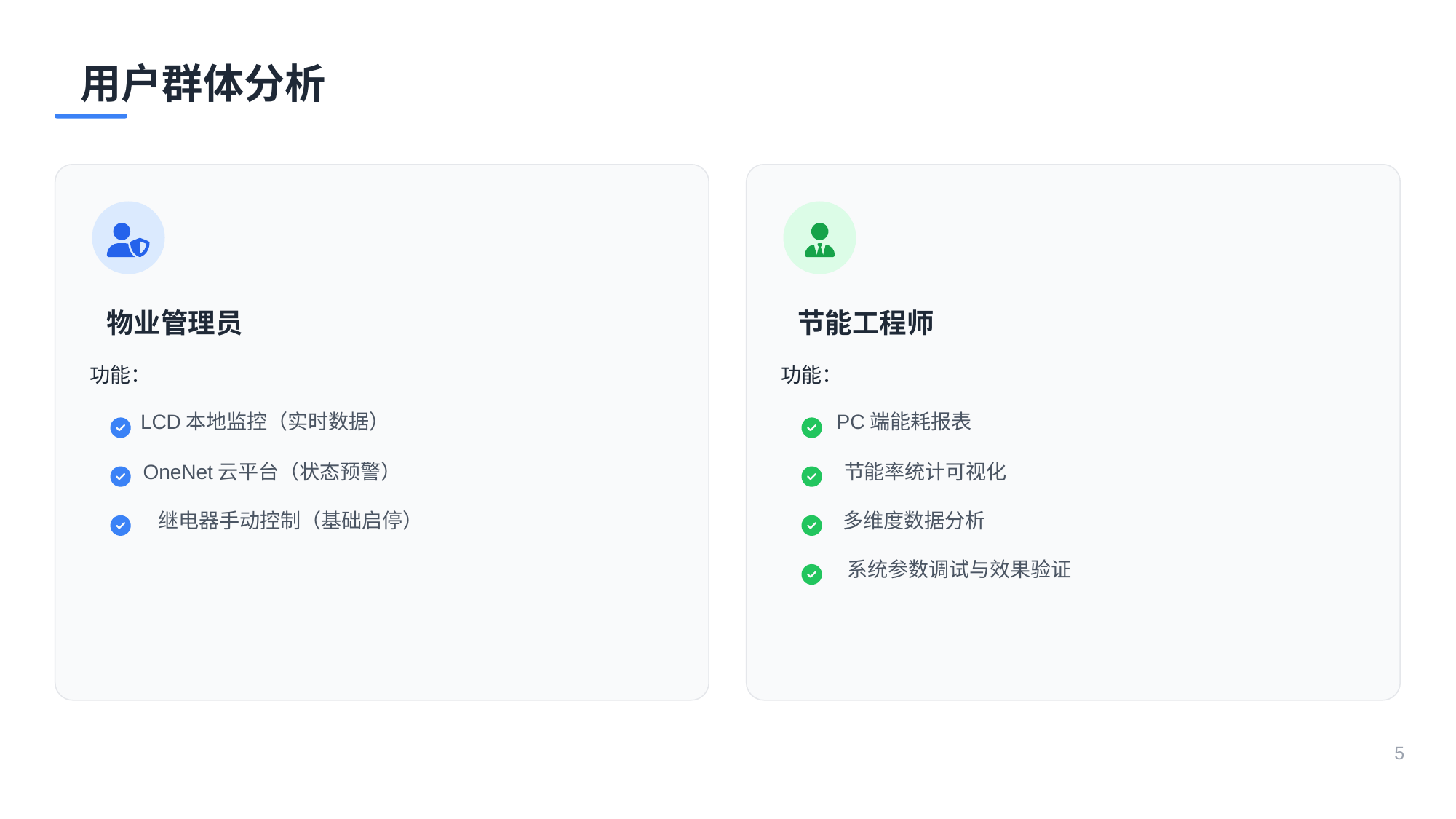

用户群体分析

物业管理员
节能工程师
功能：
功能：
LCD本地监控（实时数据）
PC端能耗报表

OneNet云平台（状态预警）
节能率统计可视化

继电器手动控制（基础启停）
多维度数据分析

系统参数调试与效果验证

5